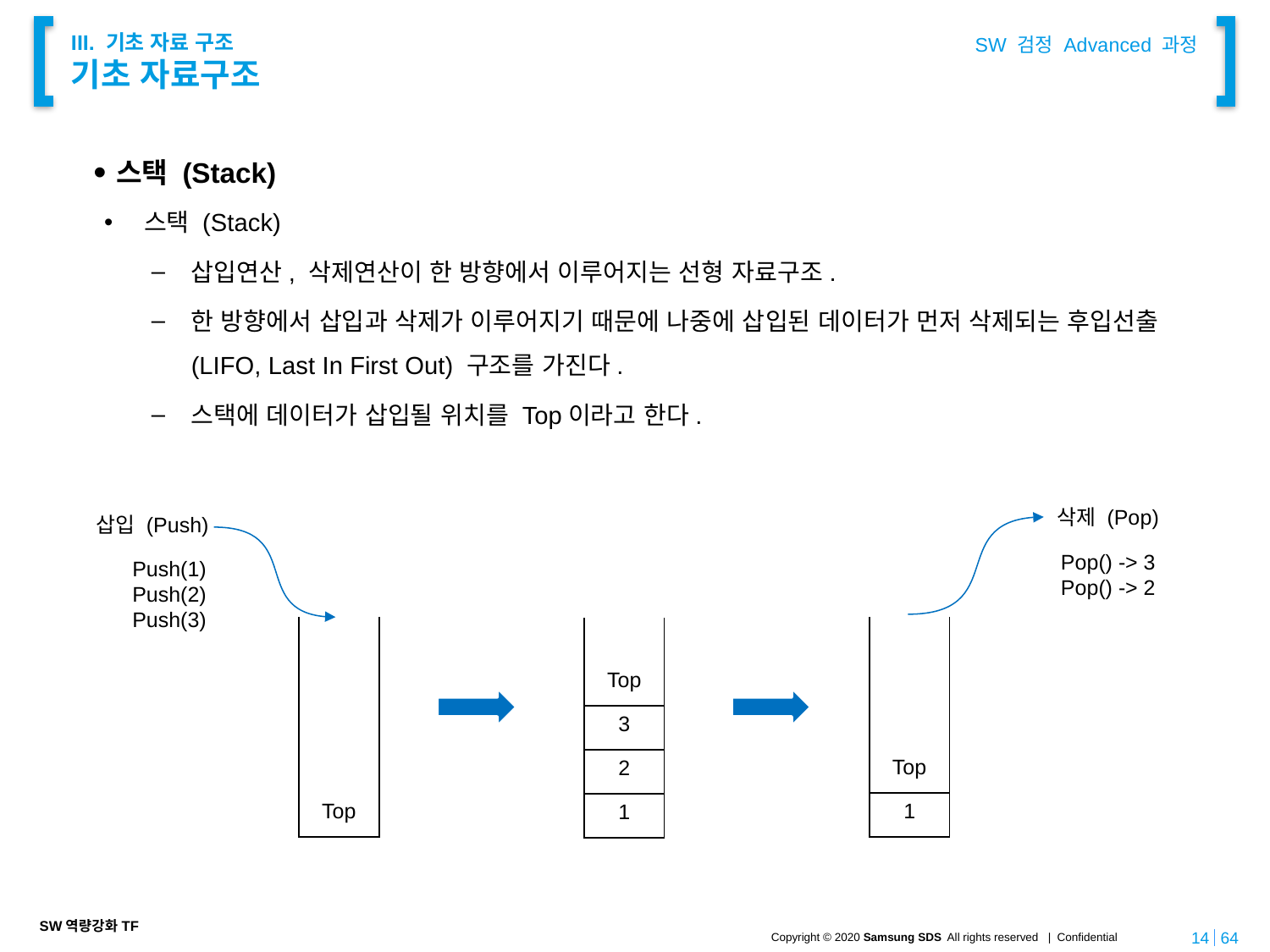

SW 검정 Advanced 과정
# III. 기초 자료 구조 기초 자료구조
스택 (Stack)
스택 (Stack)
삽입연산, 삭제연산이 한 방향에서 이루어지는 선형 자료구조.
한 방향에서 삽입과 삭제가 이루어지기 때문에 나중에 삽입된 데이터가 먼저 삭제되는 후입선출(LIFO, Last In First Out) 구조를 가진다.
스택에 데이터가 삽입될 위치를 Top이라고 한다.
삭제 (Pop)
삽입 (Push)
Pop() -> 3
Pop() -> 2
Push(1)
Push(2)
Push(3)
|  |
| --- |
|  |
|  |
|  |
| Top |
|  |
| --- |
|  |
|  |
| Top |
| 1 |
|  |
| --- |
| Top |
| 3 |
| 2 |
| 1 |